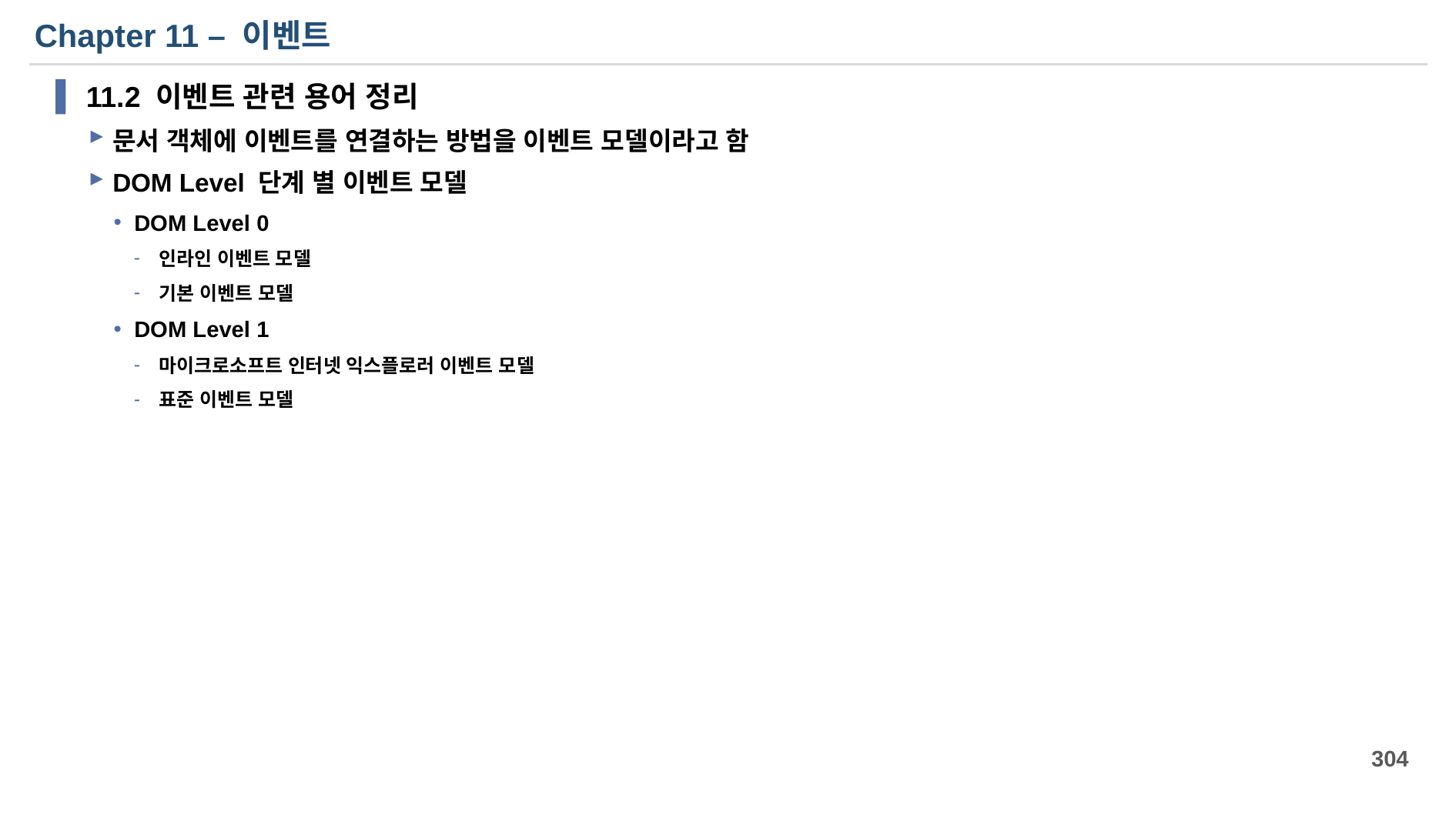

# Chapter 11 – 이벤트
11.2 이벤트 관련 용어 정리
문서 객체에 이벤트를 연결하는 방법을 이벤트 모델이라고 함
DOM Level 단계 별 이벤트 모델
DOM Level 0
인라인 이벤트 모델
기본 이벤트 모델
DOM Level 1
마이크로소프트 인터넷 익스플로러 이벤트 모델
표준 이벤트 모델

304